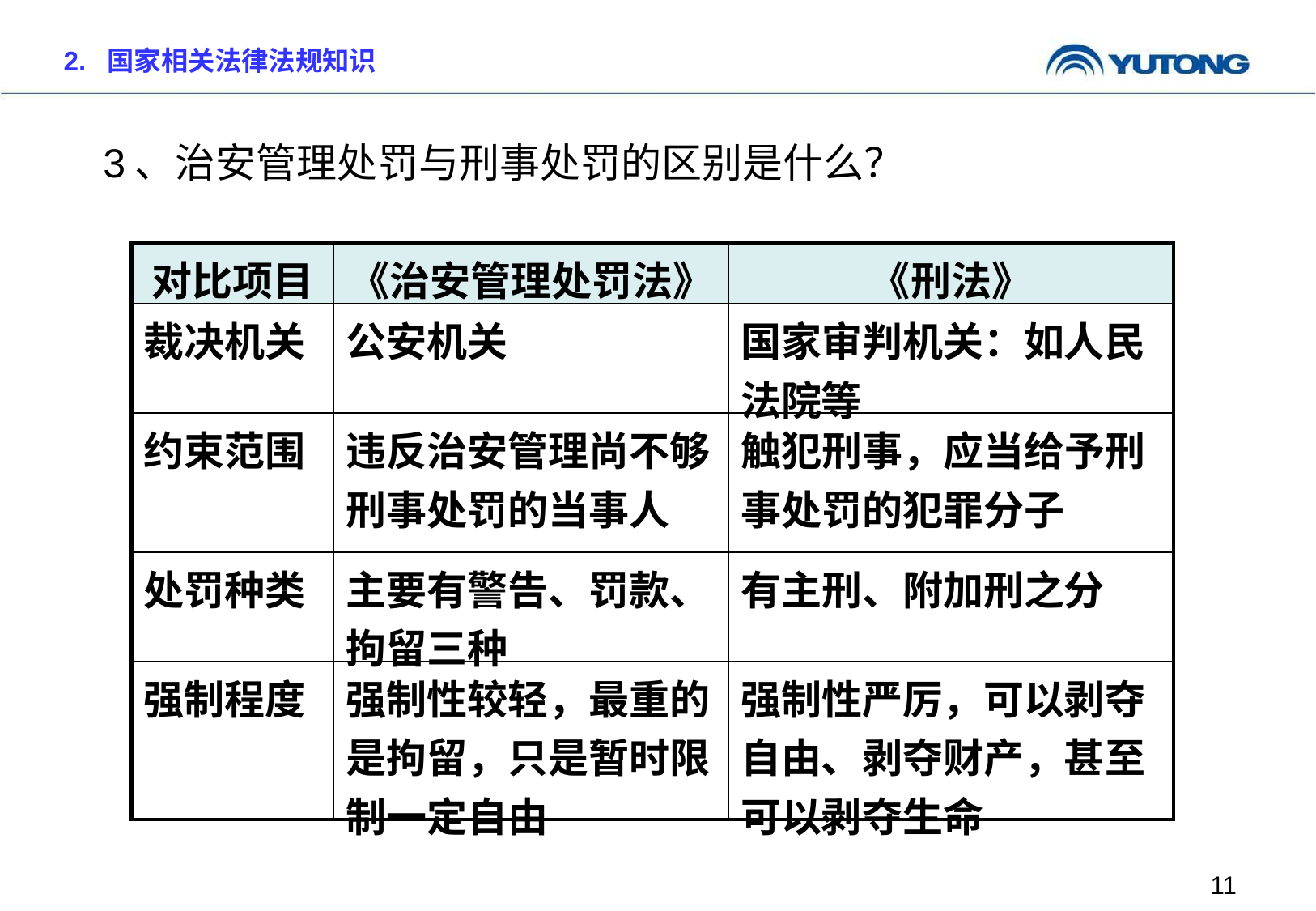

2.  国家相关法律法规知识

3、治安管理处罚与刑事处罚的区别是什么？
| 对比项目 | 《治安管理处罚法》 | 《刑法》 |
| --- | --- | --- |
| 裁决机关 | 公安机关 | 国家审判机关：如人民法院等 |
| 约束范围 | 违反治安管理尚不够刑事处罚的当事人 | 触犯刑事，应当给予刑事处罚的犯罪分子 |
| 处罚种类 | 主要有警告、罚款、拘留三种 | 有主刑、附加刑之分 |
| 强制程度 | 强制性较轻，最重的是拘留，只是暂时限制一定自由 | 强制性严厉，可以剥夺自由、剥夺财产，甚至可以剥夺生命 |
11